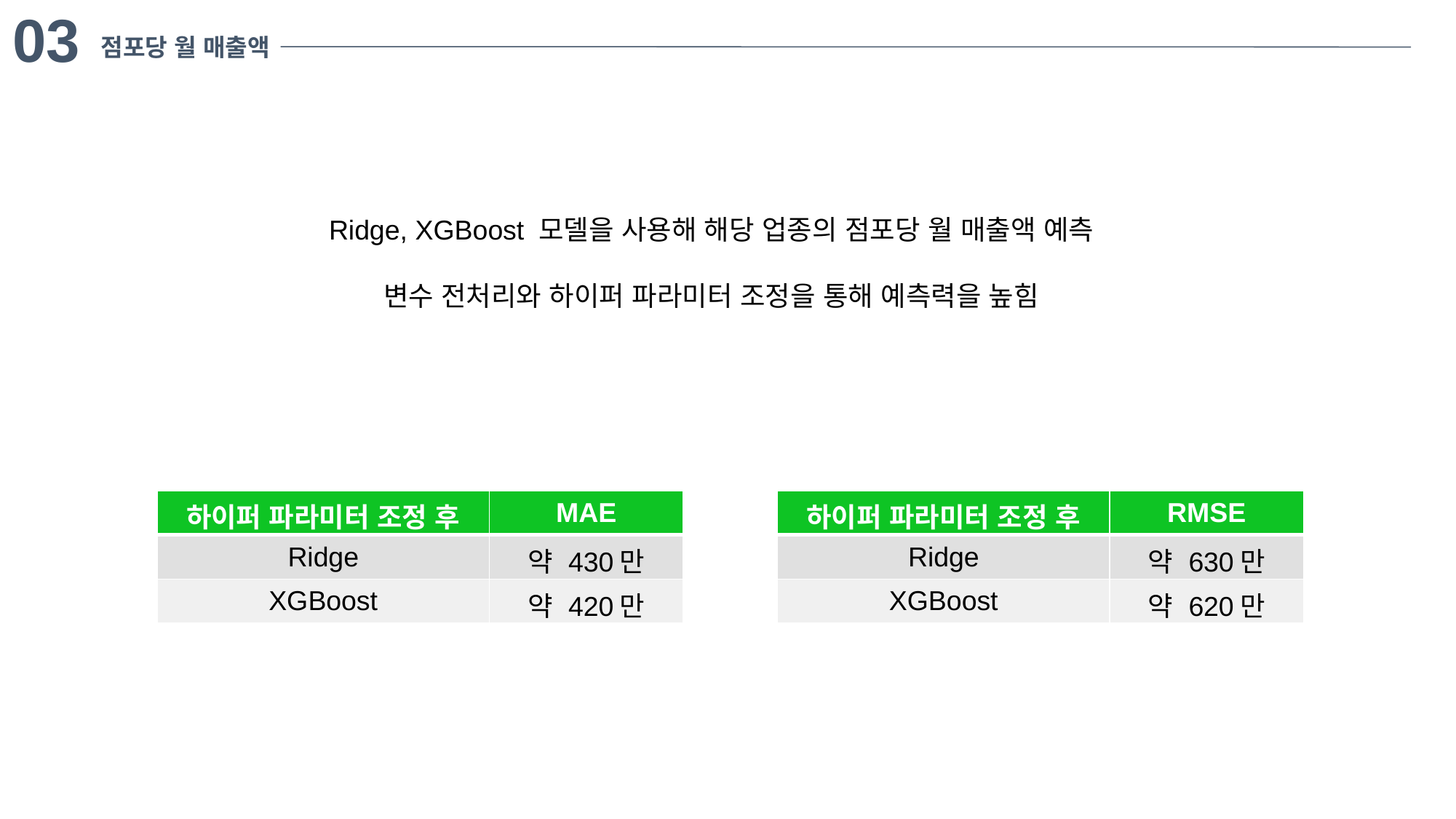

03
점포당 월 매출액
Ridge, XGBoost 모델을 사용해 해당 업종의 점포당 월 매출액 예측

변수 전처리와 하이퍼 파라미터 조정을 통해 예측력을 높힘
| 하이퍼 파라미터 조정 후 | MAE |
| --- | --- |
| Ridge | 약 430만 |
| XGBoost | 약 420만 |
| 하이퍼 파라미터 조정 후 | RMSE |
| --- | --- |
| Ridge | 약 630만 |
| XGBoost | 약 620만 |